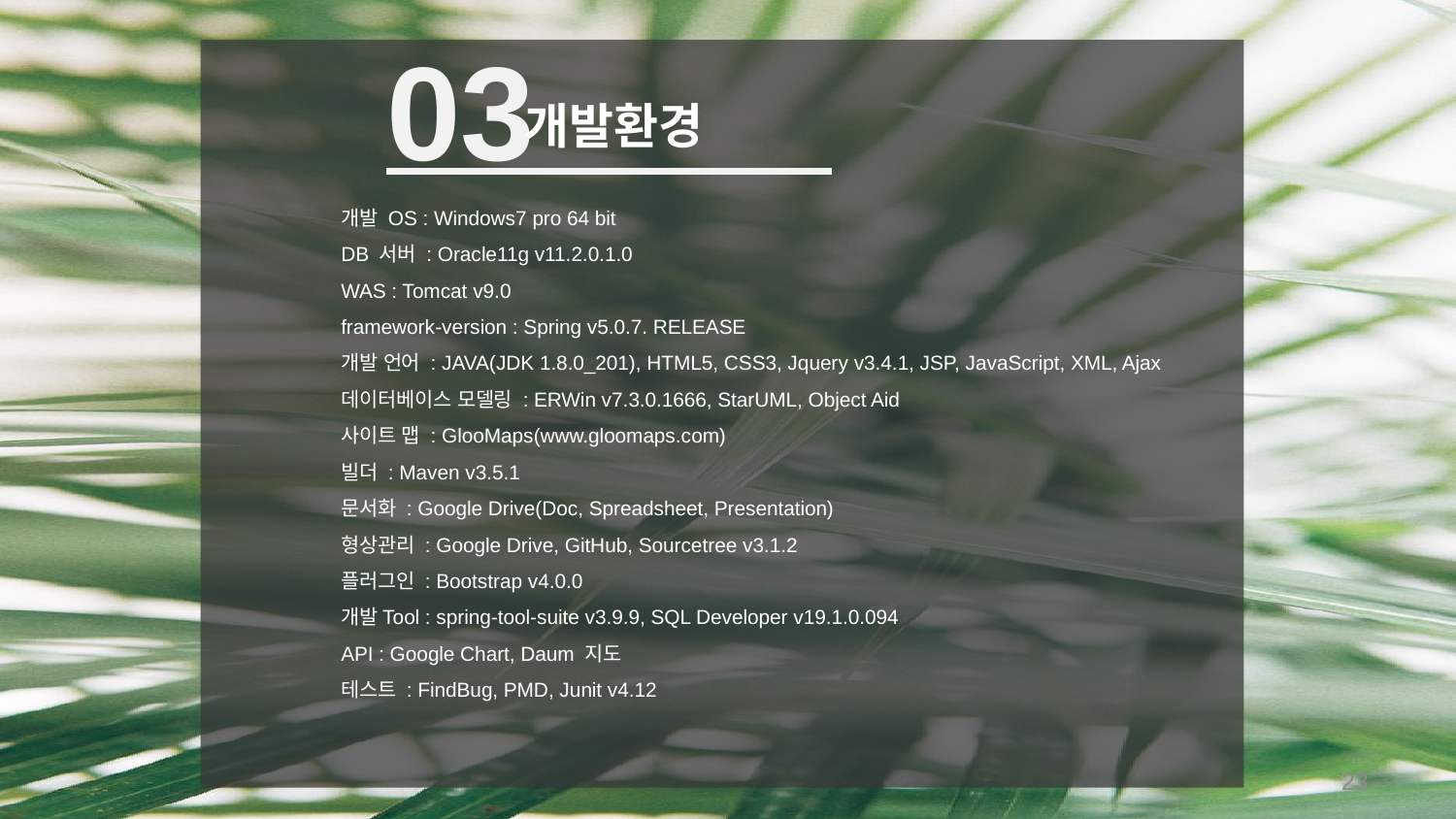

03
개발환경

개발 OS : Windows7 pro 64 bit
DB 서버 : Oracle11g v11.2.0.1.0
WAS : Tomcat v9.0
framework-version : Spring v5.0.7. RELEASE
개발 언어 : JAVA(JDK 1.8.0_201), HTML5, CSS3, Jquery v3.4.1, JSP, JavaScript, XML, Ajax
데이터베이스 모델링 : ERWin v7.3.0.1666, StarUML, Object Aid
사이트 맵 : GlooMaps(www.gloomaps.com)
빌더 : Maven v3.5.1
문서화 : Google Drive(Doc, Spreadsheet, Presentation)
형상관리 : Google Drive, GitHub, Sourcetree v3.1.2
플러그인 : Bootstrap v4.0.0
개발Tool : spring-tool-suite v3.9.9, SQL Developer v19.1.0.094
API : Google Chart, Daum 지도
테스트 : FindBug, PMD, Junit v4.12
23